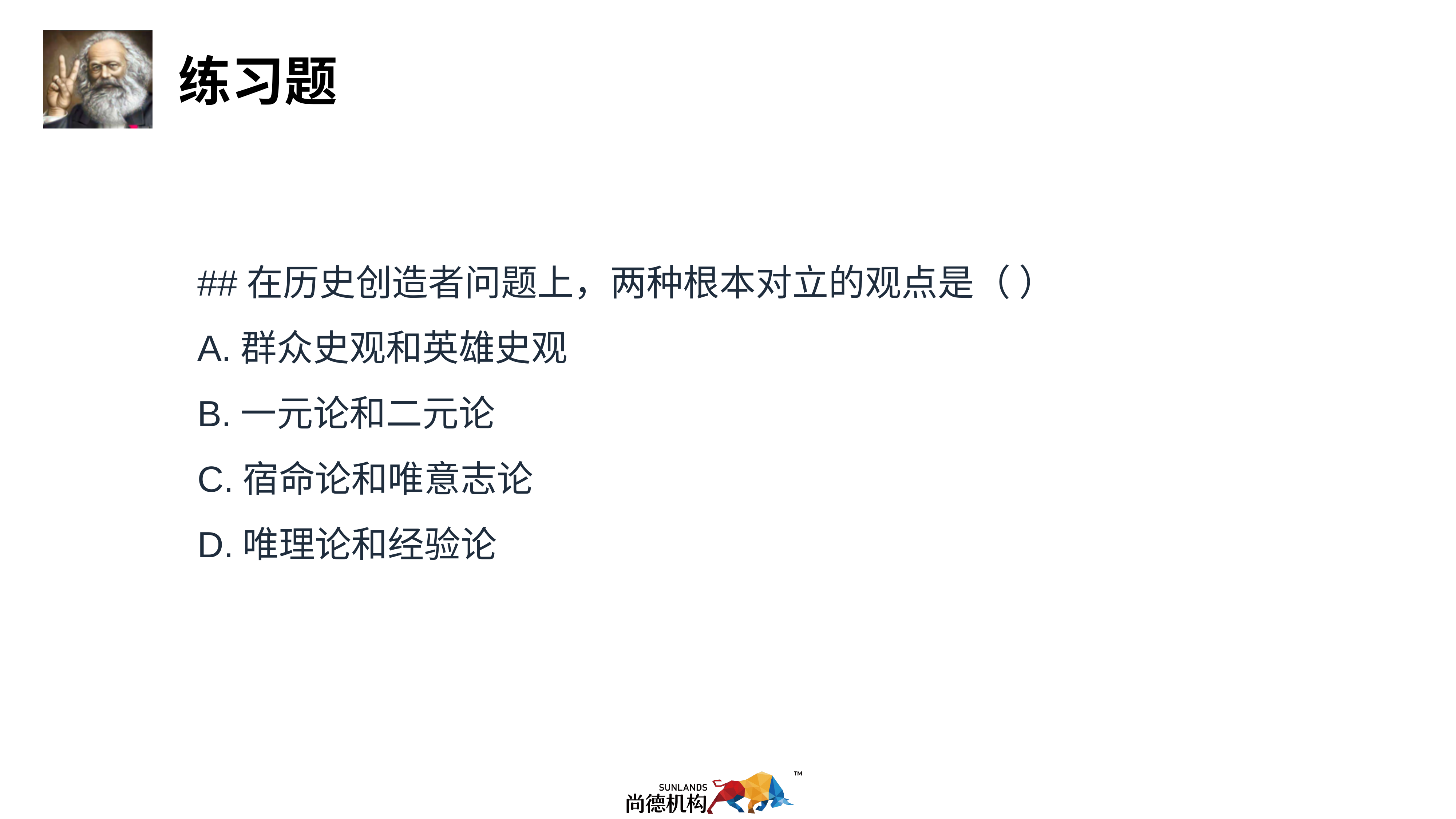

##在历史创造者问题上，两种根本对立的观点是（ ）
A.群众史观和英雄史观
B.一元论和二元论
C.宿命论和唯意志论
D.唯理论和经验论